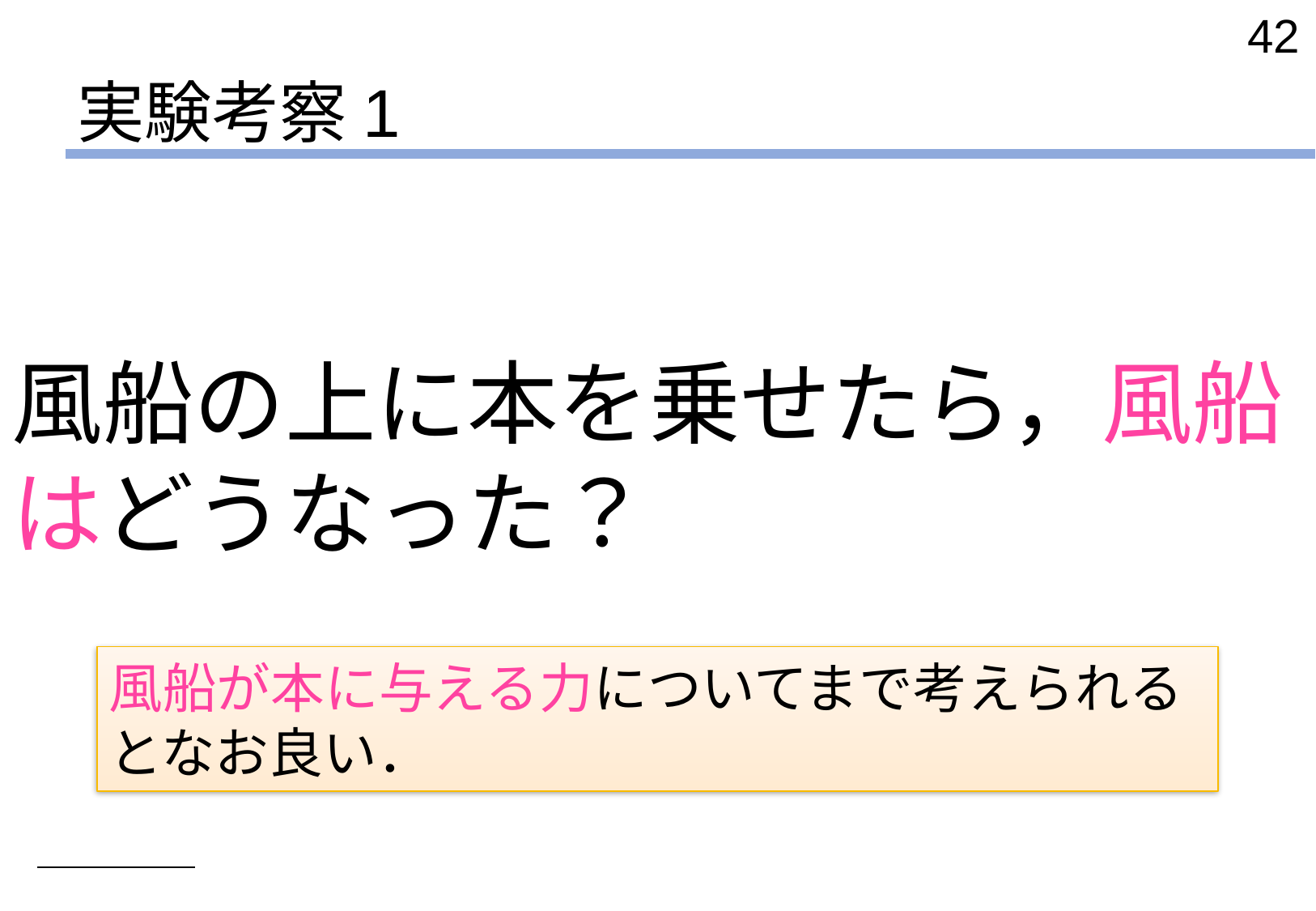

42
# 実験考察1
風船の上に本を乗せたら，風船はどうなった？
風船が本に与える力についてまで考えられるとなお良い．